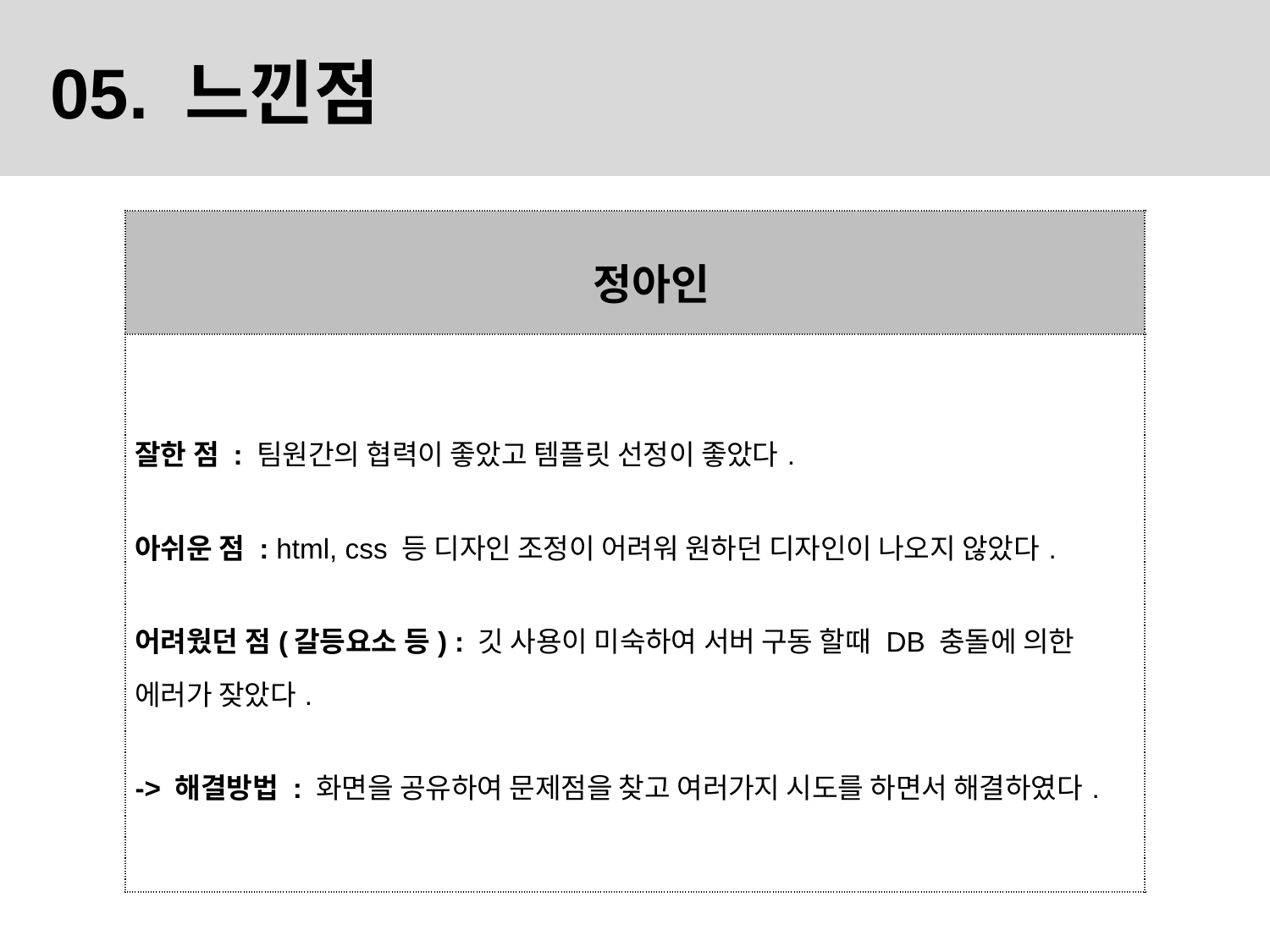

05. 느낀점
| 정아인 |
| --- |
| 잘한 점 : 팀원간의 협력이 좋았고 템플릿 선정이 좋았다. 아쉬운 점 : html, css 등 디자인 조정이 어려워 원하던 디자인이 나오지 않았다.  어려웠던 점(갈등요소 등) : 깃 사용이 미숙하여 서버 구동 할때 DB 충돌에 의한 에러가 잦았다. -> 해결방법 : 화면을 공유하여 문제점을 찾고 여러가지 시도를 하면서 해결하였다. |